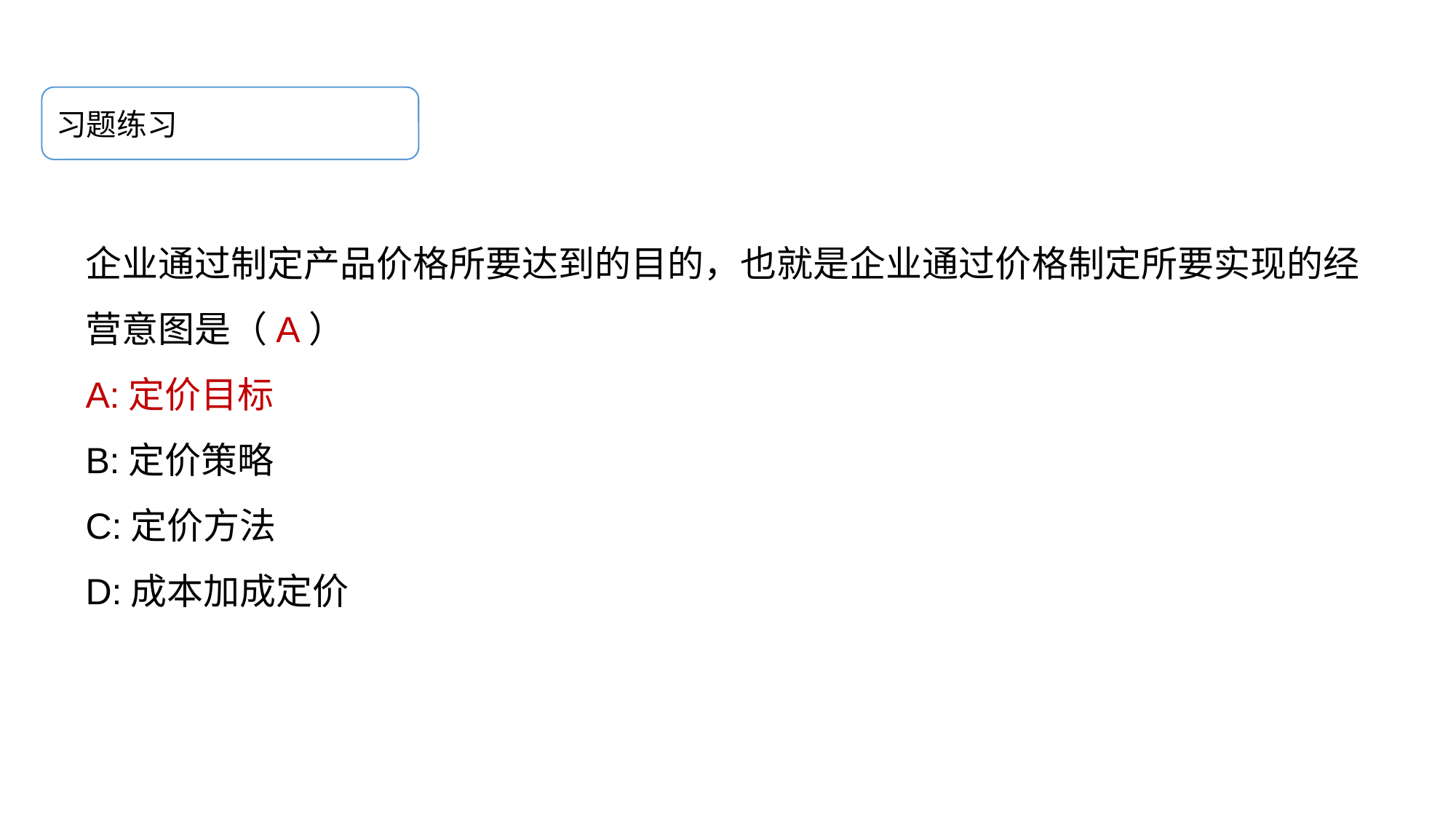

习题练习
企业通过制定产品价格所要达到的目的，也就是企业通过价格制定所要实现的经营意图是（A）
A:定价目标
B:定价策略
C:定价方法
D:成本加成定价